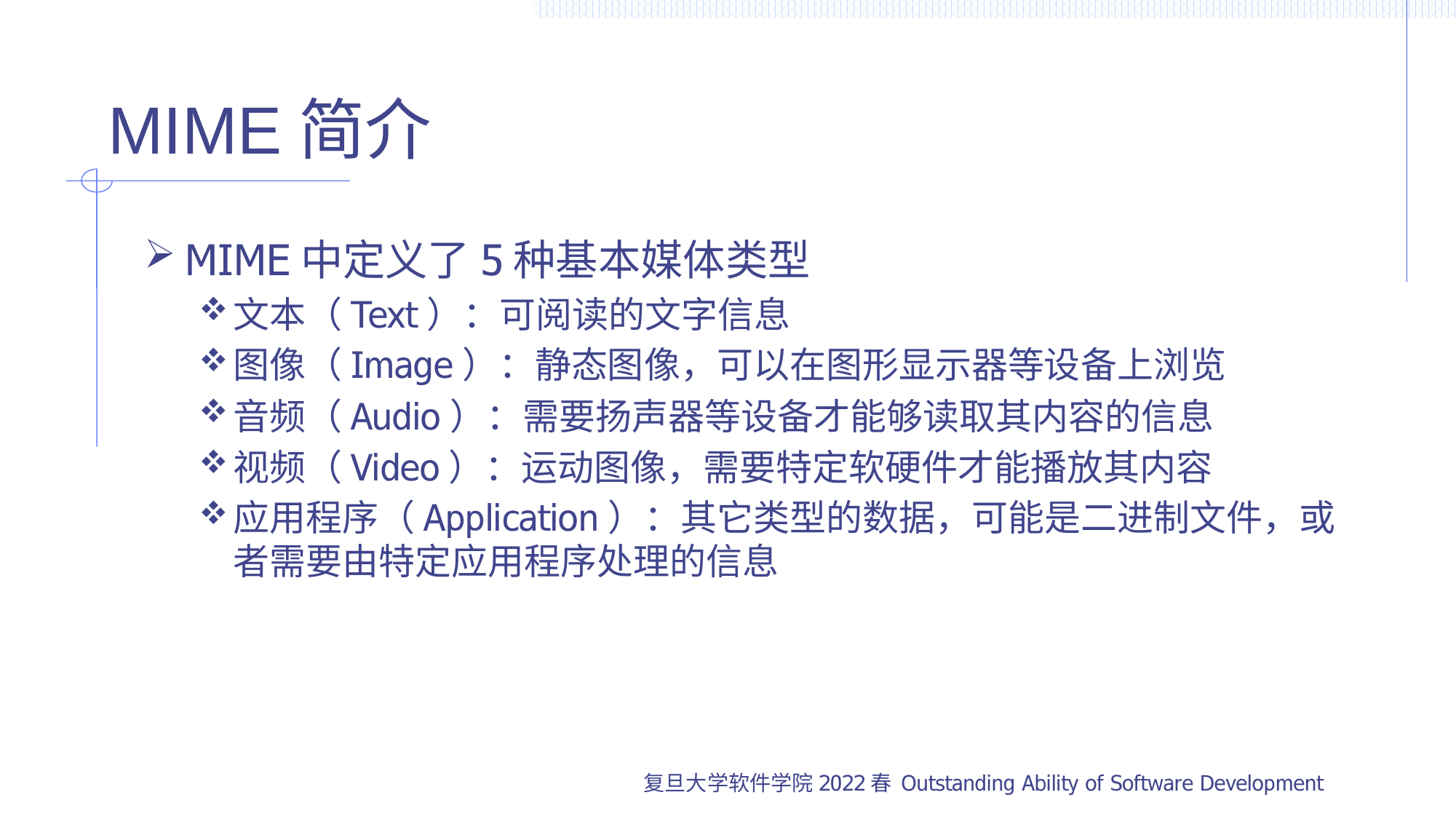

# MIME简介
MIME中定义了5种基本媒体类型
文本（Text）：可阅读的文字信息
图像（Image）：静态图像，可以在图形显示器等设备上浏览
音频（Audio）：需要扬声器等设备才能够读取其内容的信息
视频（Video）：运动图像，需要特定软硬件才能播放其内容
应用程序（Application）：其它类型的数据，可能是二进制文件，或者需要由特定应用程序处理的信息